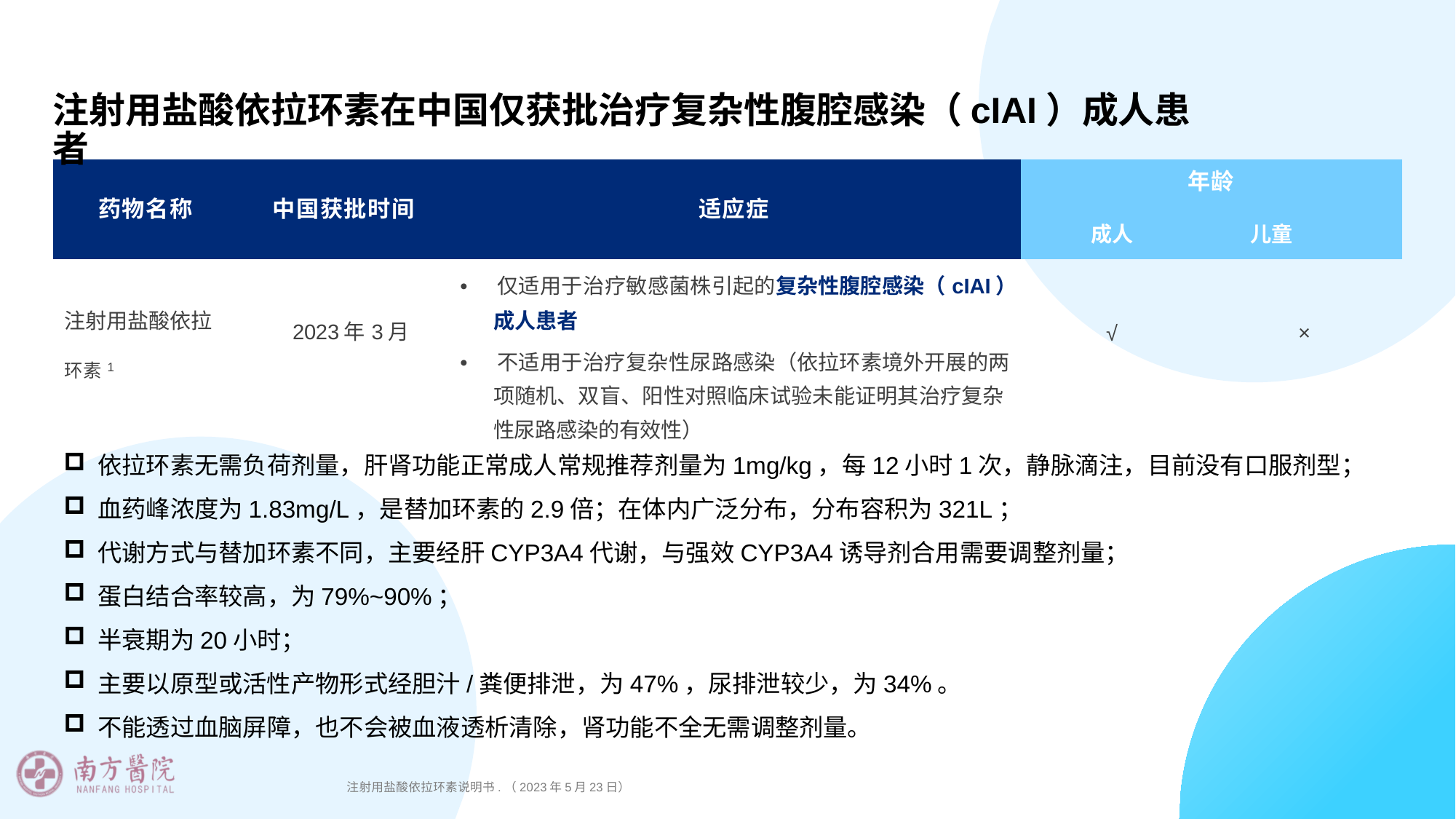

注射用盐酸依拉环素在中国仅获批治疗复杂性腹腔感染（cIAI）成人患者
| 药物名称 | 中国获批时间 | 适应症 | 年龄 成人 儿童 |  |
| --- | --- | --- | --- | --- |
| 注射用盐酸依拉 环素1 | 2023年3月 | • 仅适用于治疗敏感菌株引起的复杂性腹腔感染（cIAI）成人患者 • 不适用于治疗复杂性尿路感染（依拉环素境外开展的两项随机、双盲、阳性对照临床试验未能证明其治疗复杂性尿路感染的有效性） | √ | × |
依拉环素无需负荷剂量，肝肾功能正常成人常规推荐剂量为1mg/kg，每12小时1次，静脉滴注，目前没有口服剂型；
血药峰浓度为1.83mg/L，是替加环素的2.9倍；在体内广泛分布，分布容积为321L；
代谢方式与替加环素不同，主要经肝CYP3A4代谢，与强效CYP3A4诱导剂合用需要调整剂量；
蛋白结合率较高，为79%~90%；
半衰期为20小时；
主要以原型或活性产物形式经胆汁/粪便排泄，为47%，尿排泄较少，为34%。
不能透过血脑屏障，也不会被血液透析清除，肾功能不全无需调整剂量。

注射用盐酸依拉环素说明书.（2023年5月23日）